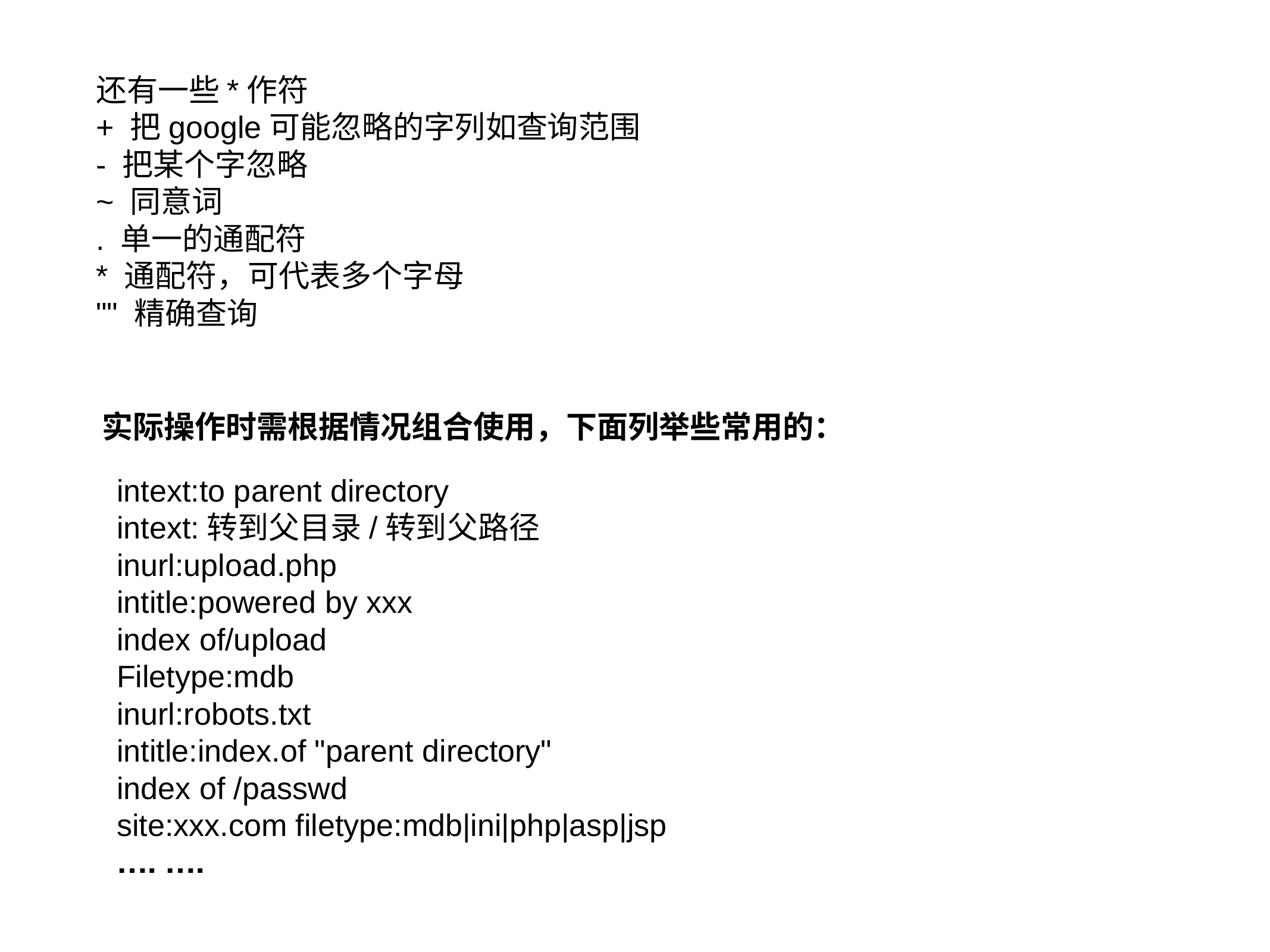

还有一些*作符
+ 把google可能忽略的字列如查询范围
- 把某个字忽略
~ 同意词
. 单一的通配符
* 通配符，可代表多个字母
"" 精确查询
实际操作时需根据情况组合使用，下面列举些常用的：
intext:to parent directory
intext:转到父目录/转到父路径
inurl:upload.php
intitle:powered by xxx
index of/upload
Filetype:mdb
inurl:robots.txt
intitle:index.of "parent directory"
index of /passwd
site:xxx.com filetype:mdb|ini|php|asp|jsp
…. ….